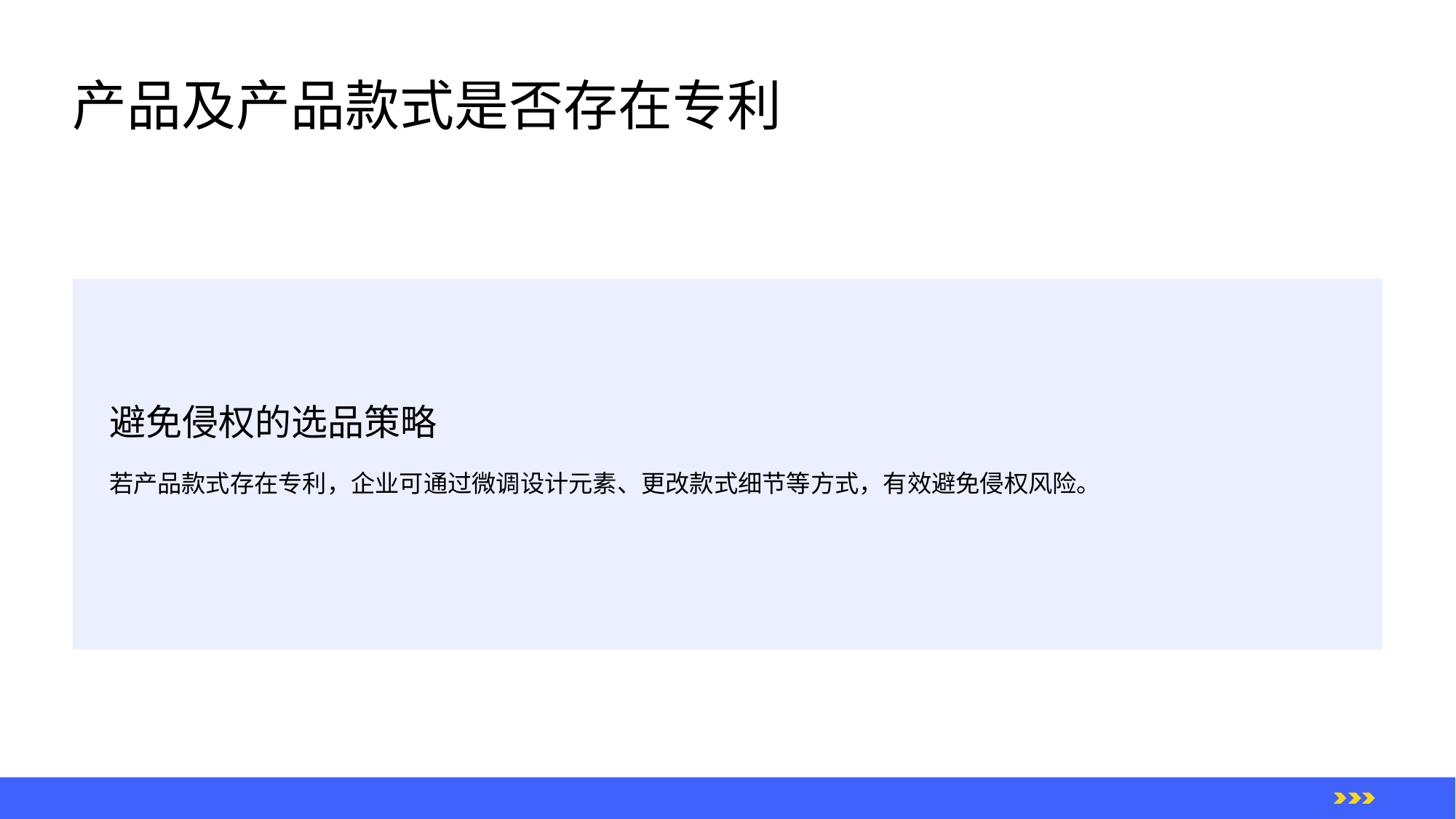

产品及产品款式是否存在专利

避免侵权的选品策略
若产品款式存在专利，企业可通过微调设计元素、更改款式细节等方式，有效避免侵权风险。